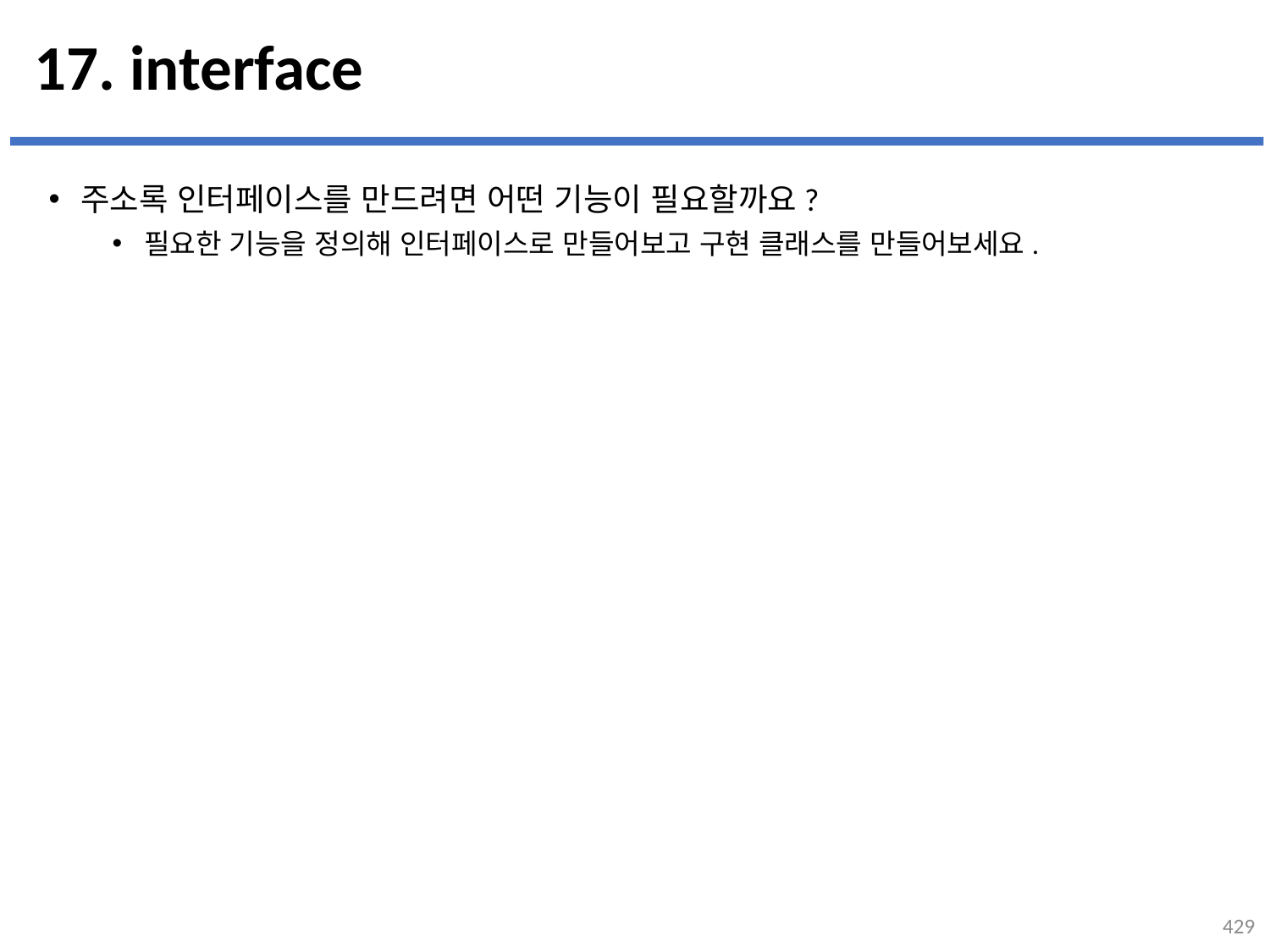

# 17. interface
주소록 인터페이스를 만드려면 어떤 기능이 필요할까요?
필요한 기능을 정의해 인터페이스로 만들어보고 구현 클래스를 만들어보세요.
...

설명
429